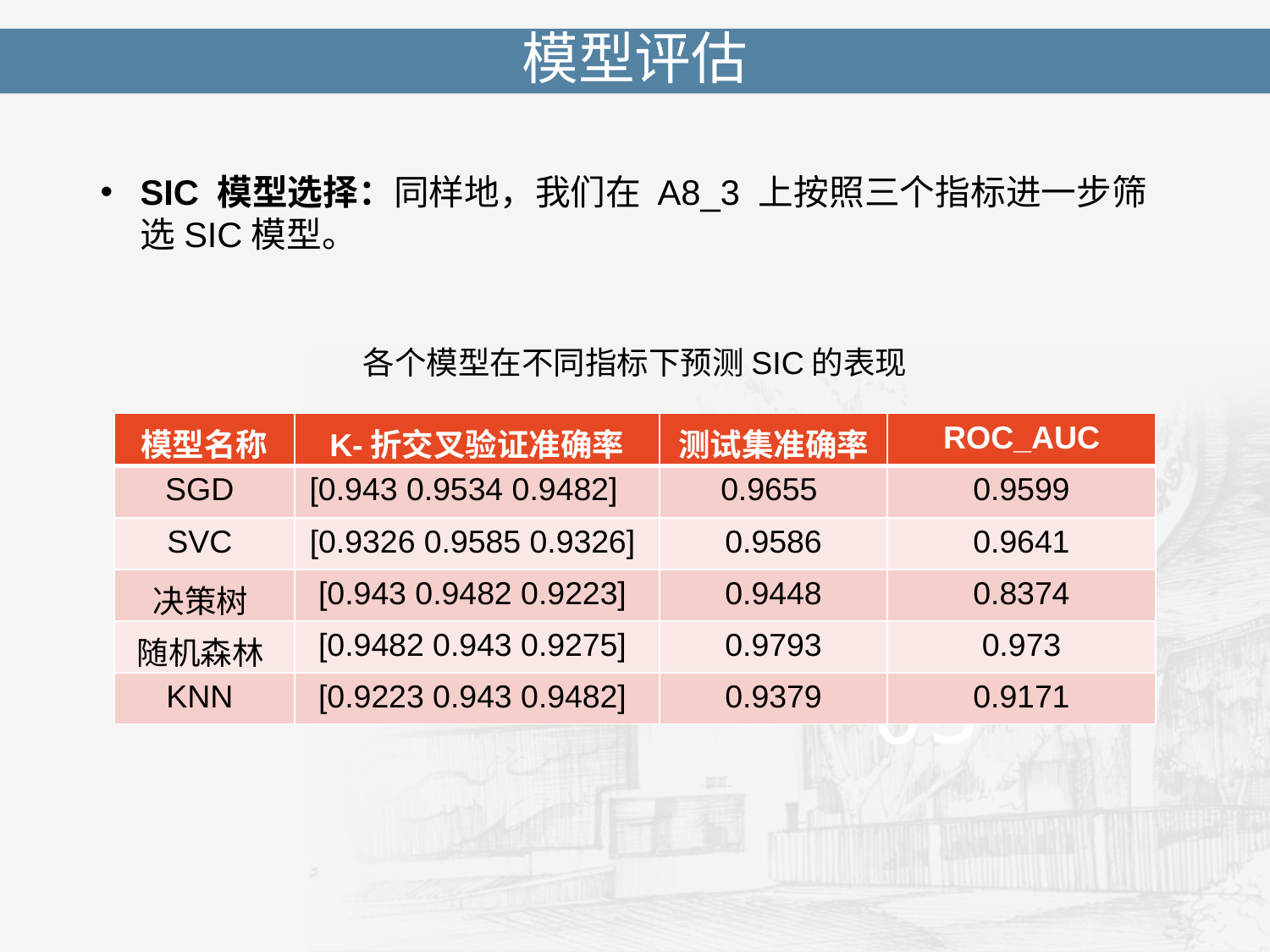

模型评估
SIC 模型选择：同样地，我们在 A8_3 上按照三个指标进一步筛选SIC模型。
各个模型在不同指标下预测SIC的表现
| 模型名称 | K-折交叉验证准确率 | 测试集准确率 | ROC\_AUC |
| --- | --- | --- | --- |
| SGD | [0.943 0.9534 0.9482] | 0.9655 | 0.9599 |
| SVC | [0.9326 0.9585 0.9326] | 0.9586 | 0.9641 |
| 决策树 | [0.943 0.9482 0.9223] | 0.9448 | 0.8374 |
| 随机森林 | [0.9482 0.943 0.9275] | 0.9793 | 0.973 |
| KNN | [0.9223 0.943 0.9482] | 0.9379 | 0.9171 |
03